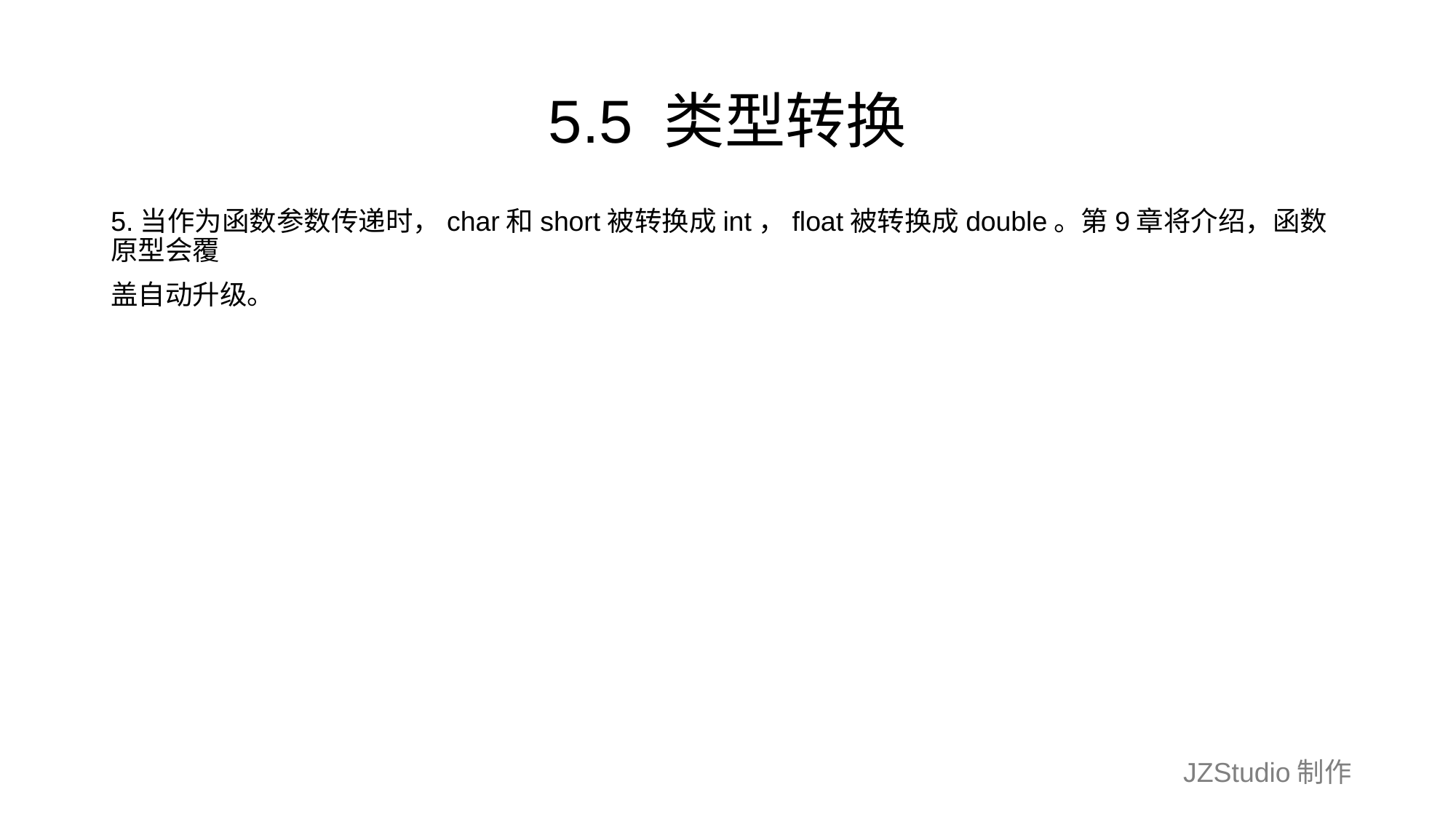

# 5.5 类型转换
5.当作为函数参数传递时，char和short被转换成int，float被转换成double。第9章将介绍，函数原型会覆
盖自动升级。